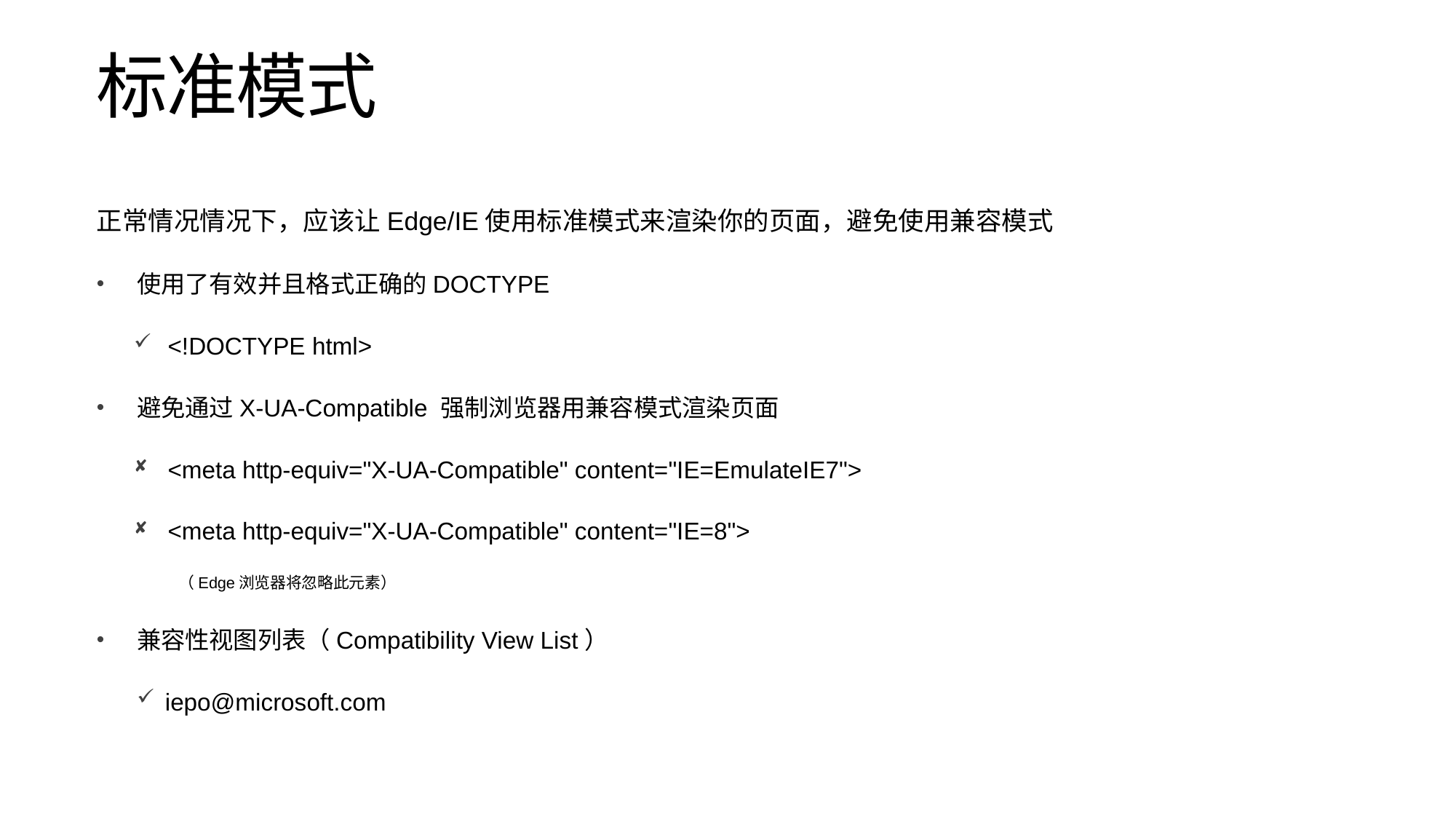

# 标准模式
正常情况情况下，应该让Edge/IE使用标准模式来渲染你的页面，避免使用兼容模式
使用了有效并且格式正确的DOCTYPE
<!DOCTYPE html>
避免通过X-UA-Compatible 强制浏览器用兼容模式渲染页面
<meta http-equiv="X-UA-Compatible" content="IE=EmulateIE7">
<meta http-equiv="X-UA-Compatible" content="IE=8">
（Edge浏览器将忽略此元素）
兼容性视图列表（Compatibility View List）
iepo@microsoft.com